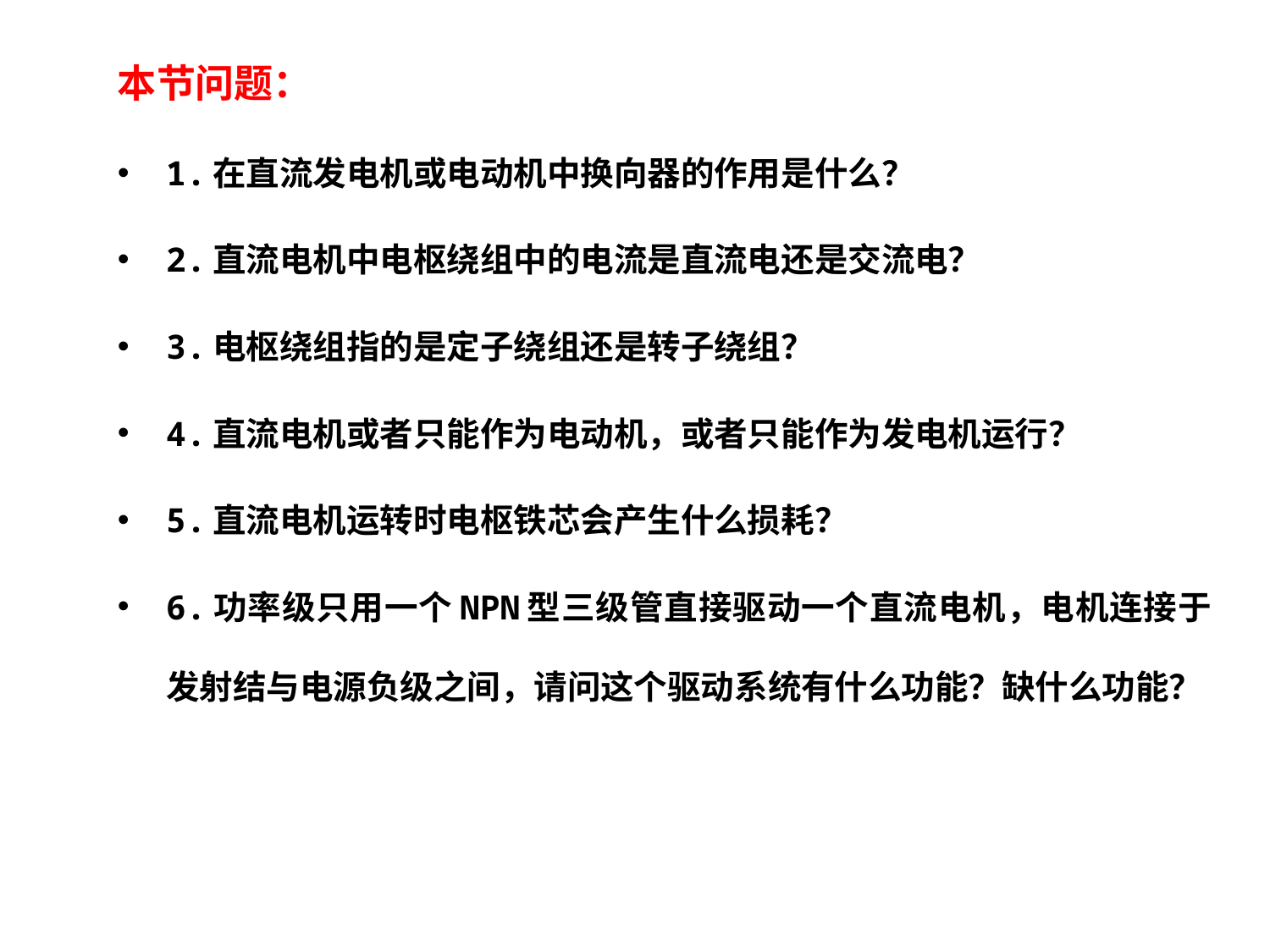

本节问题：
1.在直流发电机或电动机中换向器的作用是什么？
2.直流电机中电枢绕组中的电流是直流电还是交流电？
3.电枢绕组指的是定子绕组还是转子绕组？
4.直流电机或者只能作为电动机，或者只能作为发电机运行？
5.直流电机运转时电枢铁芯会产生什么损耗？
6.功率级只用一个NPN型三级管直接驱动一个直流电机，电机连接于发射结与电源负级之间，请问这个驱动系统有什么功能？缺什么功能？